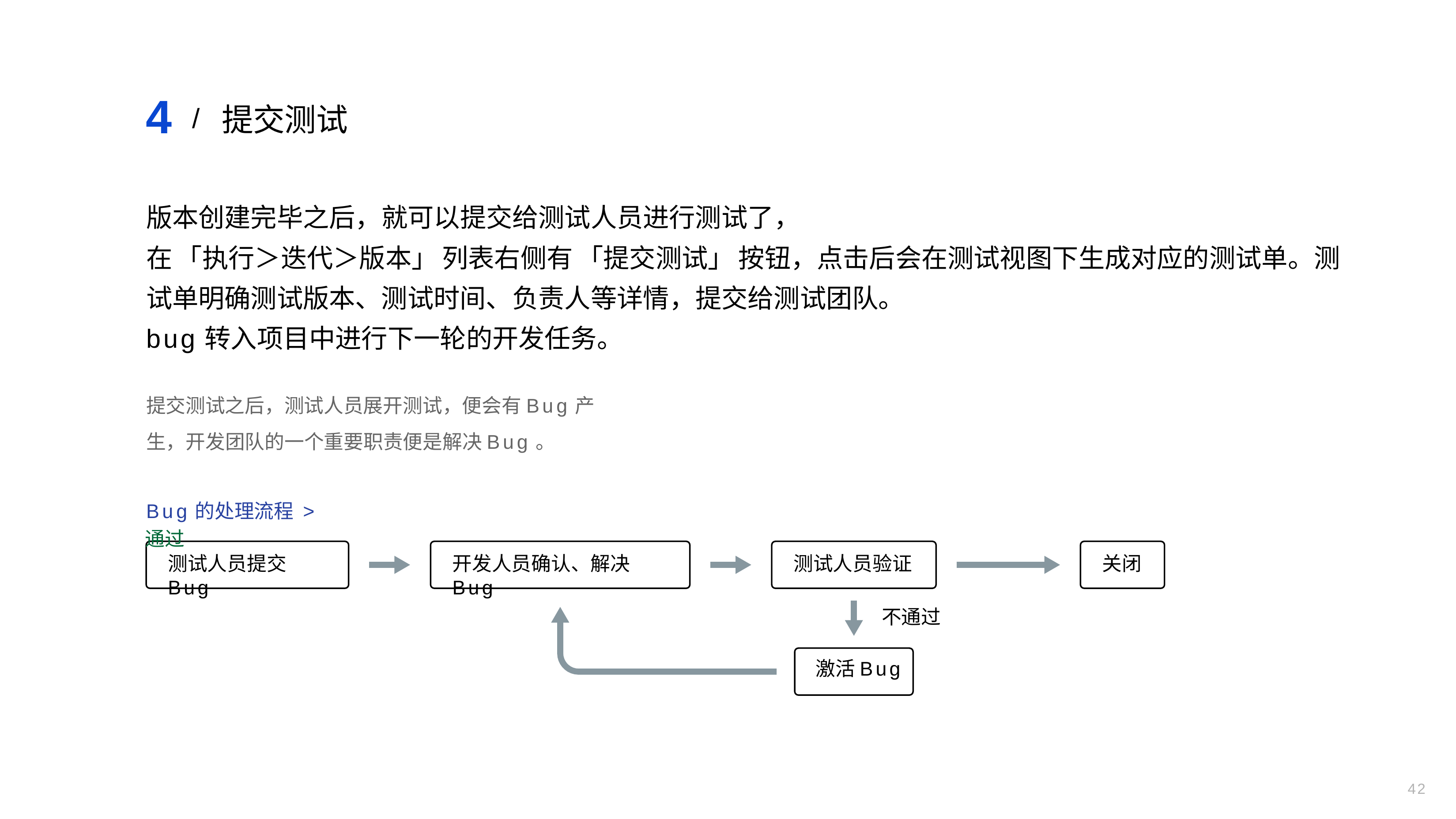

# 4
提交测试
/
版本创建完毕之后，就可以提交给测试人员进行测试了，
在 「执行＞迭代＞版本」 列表右侧有 「提交测试」 按钮，点击后会在测试视图下生成对应的测试单。测试单明确测试版本、测试时间、负责人等详情，提交给测试团队。
bug转入项目中进行下一轮的开发任务。

提交测试之后，测试人员展开测试，便会有Bug产生，开发团队的一个重要职责便是解决Bug。

Bug的处理流程 >
通过

测试人员提交Bug
开发人员确认、解决Bug
测试人员验证
关闭

不通过

激活Bug

42